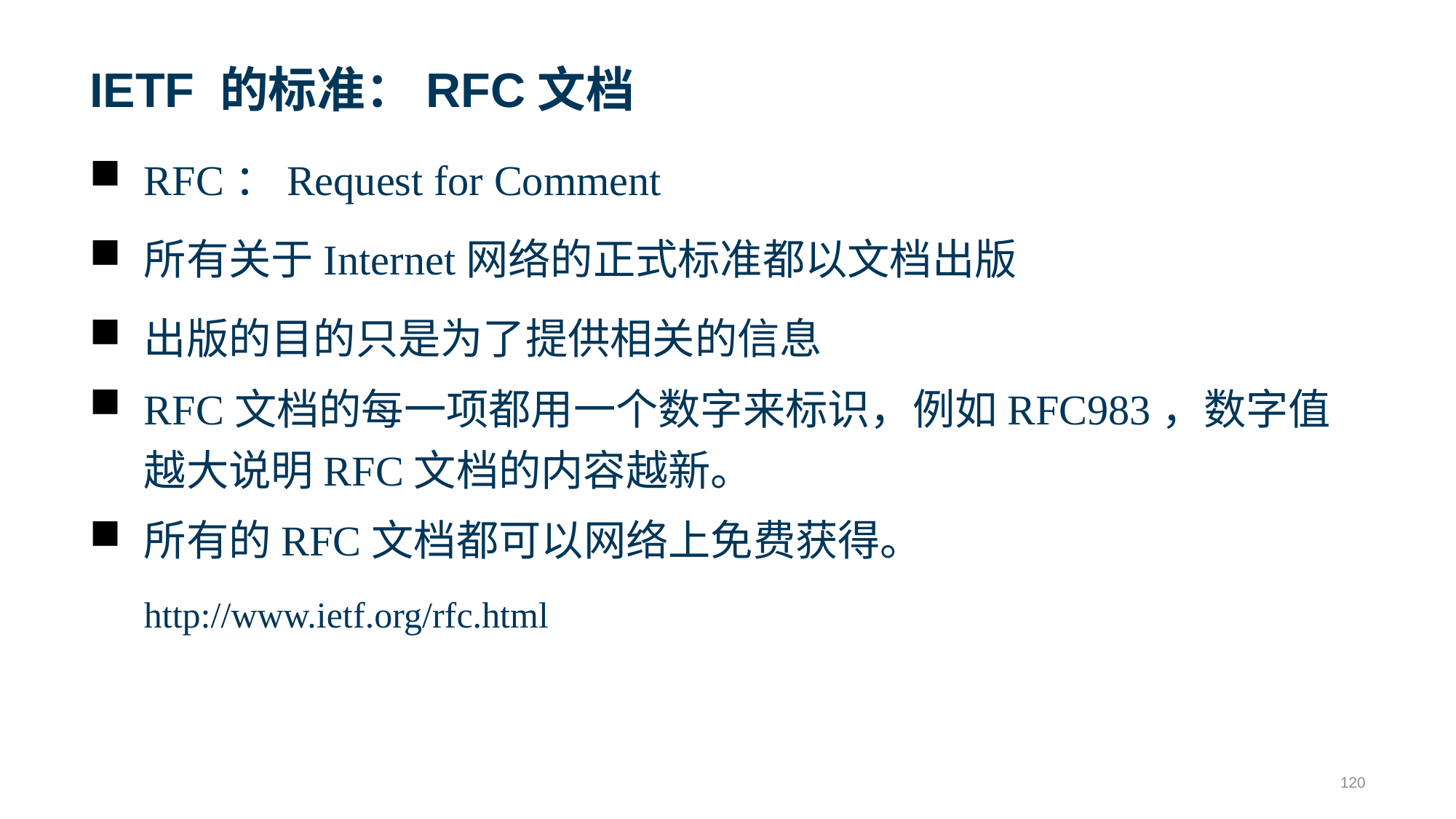

# IETF 的标准：RFC文档

RFC：Request for Comment
所有关于Internet网络的正式标准都以文档出版
出版的目的只是为了提供相关的信息
RFC文档的每一项都用一个数字来标识，例如RFC983，数字值越大说明RFC文档的内容越新。
所有的RFC文档都可以网络上免费获得。
http://www.ietf.org/rfc.html
120